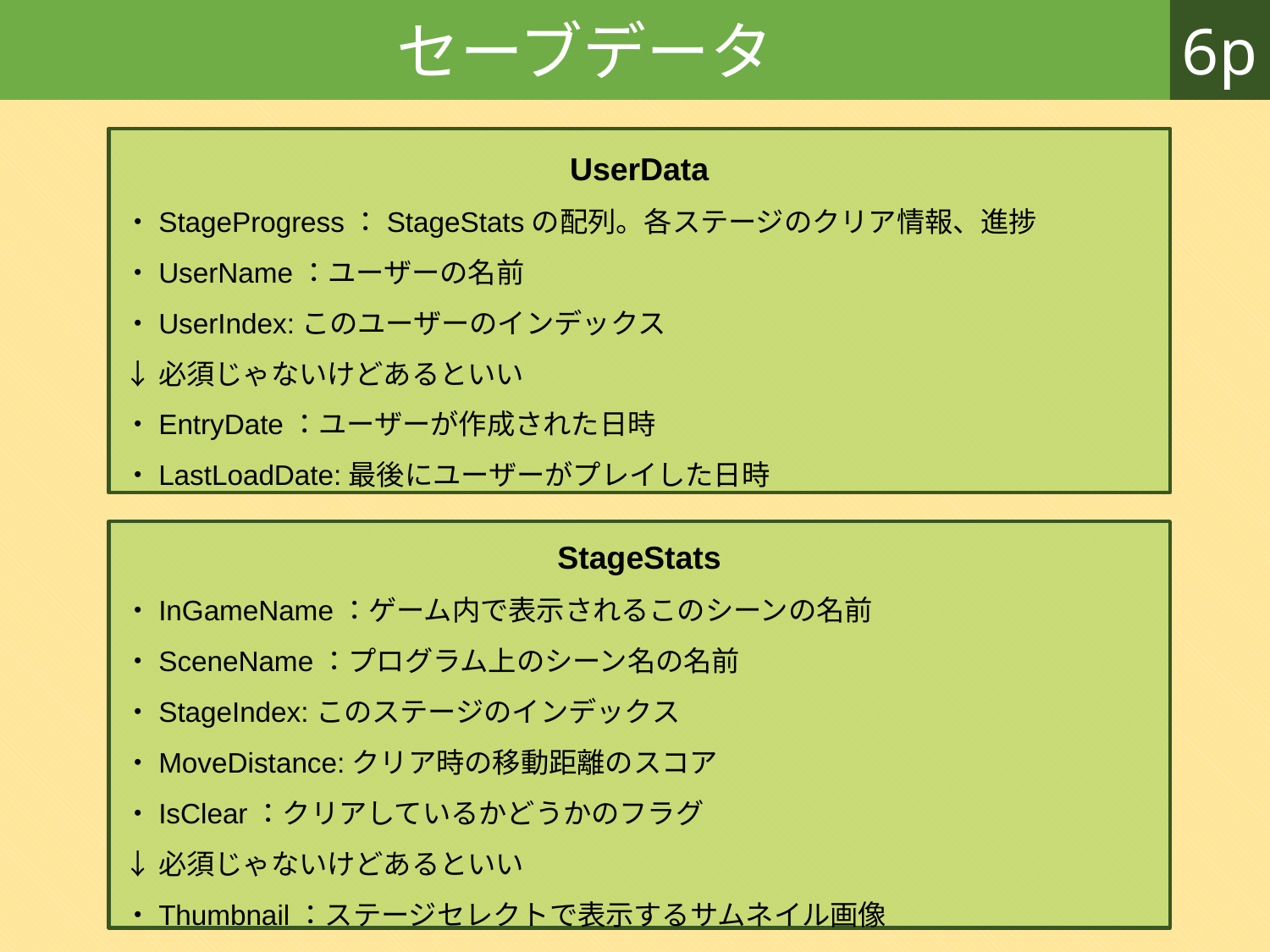

セーブデータ
6p
UserData
・StageProgress：StageStatsの配列。各ステージのクリア情報、進捗
・UserName：ユーザーの名前
・UserIndex:このユーザーのインデックス
↓必須じゃないけどあるといい
・EntryDate：ユーザーが作成された日時
・LastLoadDate:最後にユーザーがプレイした日時
StageStats
・InGameName：ゲーム内で表示されるこのシーンの名前
・SceneName：プログラム上のシーン名の名前
・StageIndex:このステージのインデックス
・MoveDistance:クリア時の移動距離のスコア
・IsClear：クリアしているかどうかのフラグ
↓必須じゃないけどあるといい
・Thumbnail：ステージセレクトで表示するサムネイル画像